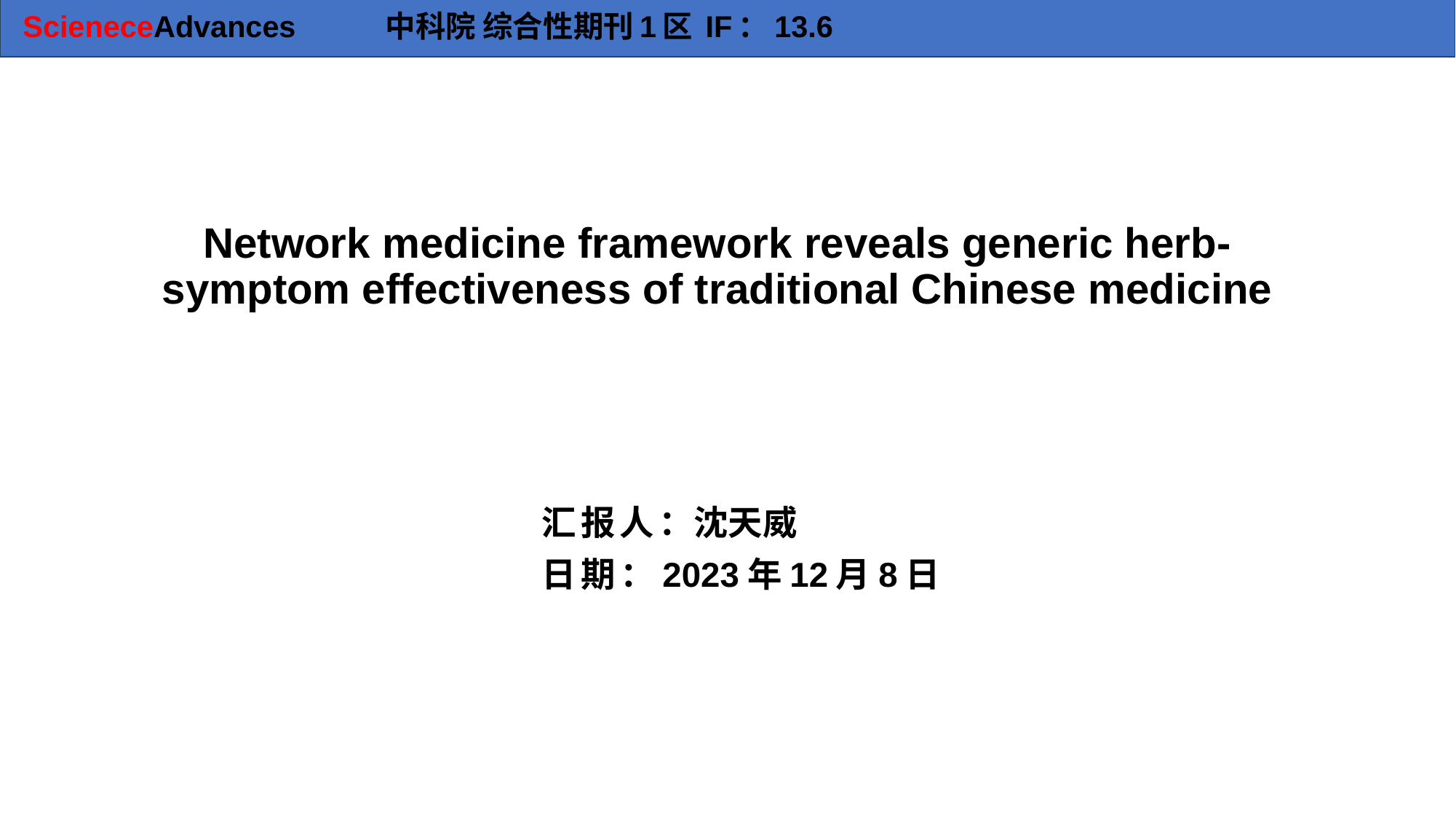

ScieneceAdvances	中科院 综合性期刊1区 IF：13.6
# Network medicine framework reveals generic herb- symptom effectiveness of traditional Chinese medicine
汇报人：沈天威
日期：2023年12月8日